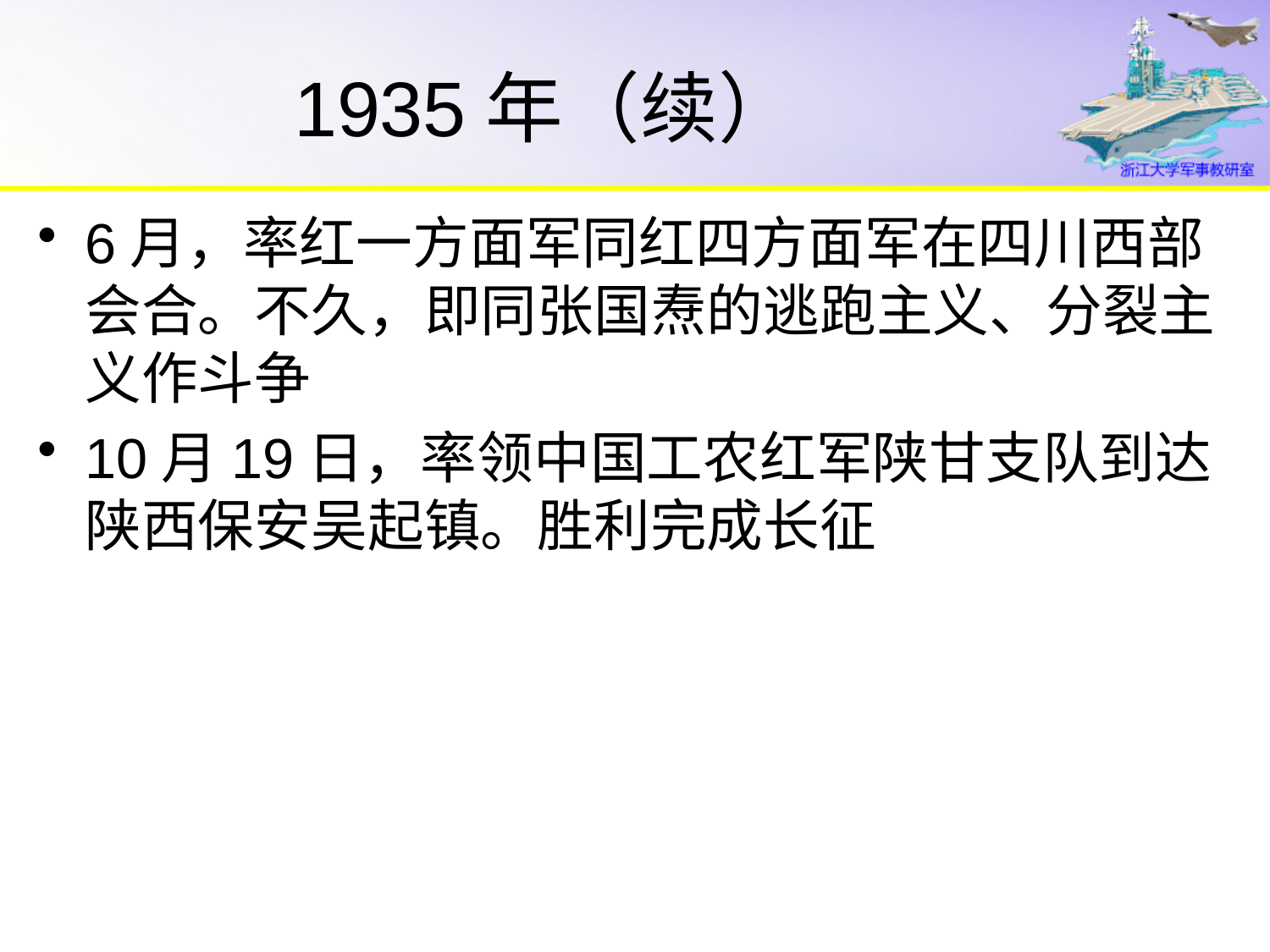

# 1935年（续）
6月，率红一方面军同红四方面军在四川西部会合。不久，即同张国焘的逃跑主义、分裂主义作斗争
10月19日，率领中国工农红军陕甘支队到达陕西保安吴起镇。胜利完成长征